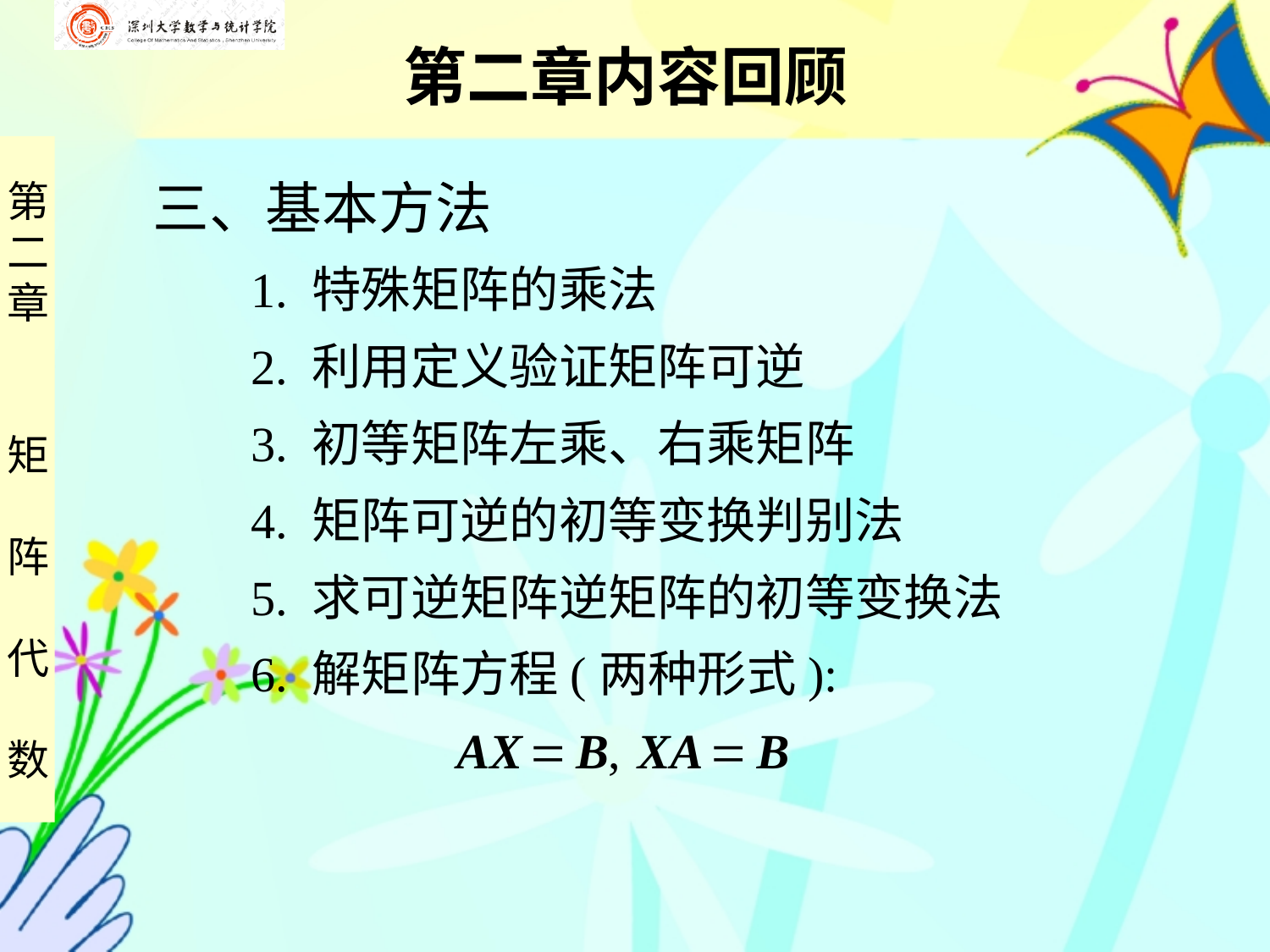

第二章内容回顾
三、基本方法
        1. 特殊矩阵的乘法
        2. 利用定义验证矩阵可逆
        3. 初等矩阵左乘、右乘矩阵
        4. 矩阵可逆的初等变换判别法
        5. 求可逆矩阵逆矩阵的初等变换法
        6. 解矩阵方程(两种形式):
        AX = B,  XA = B